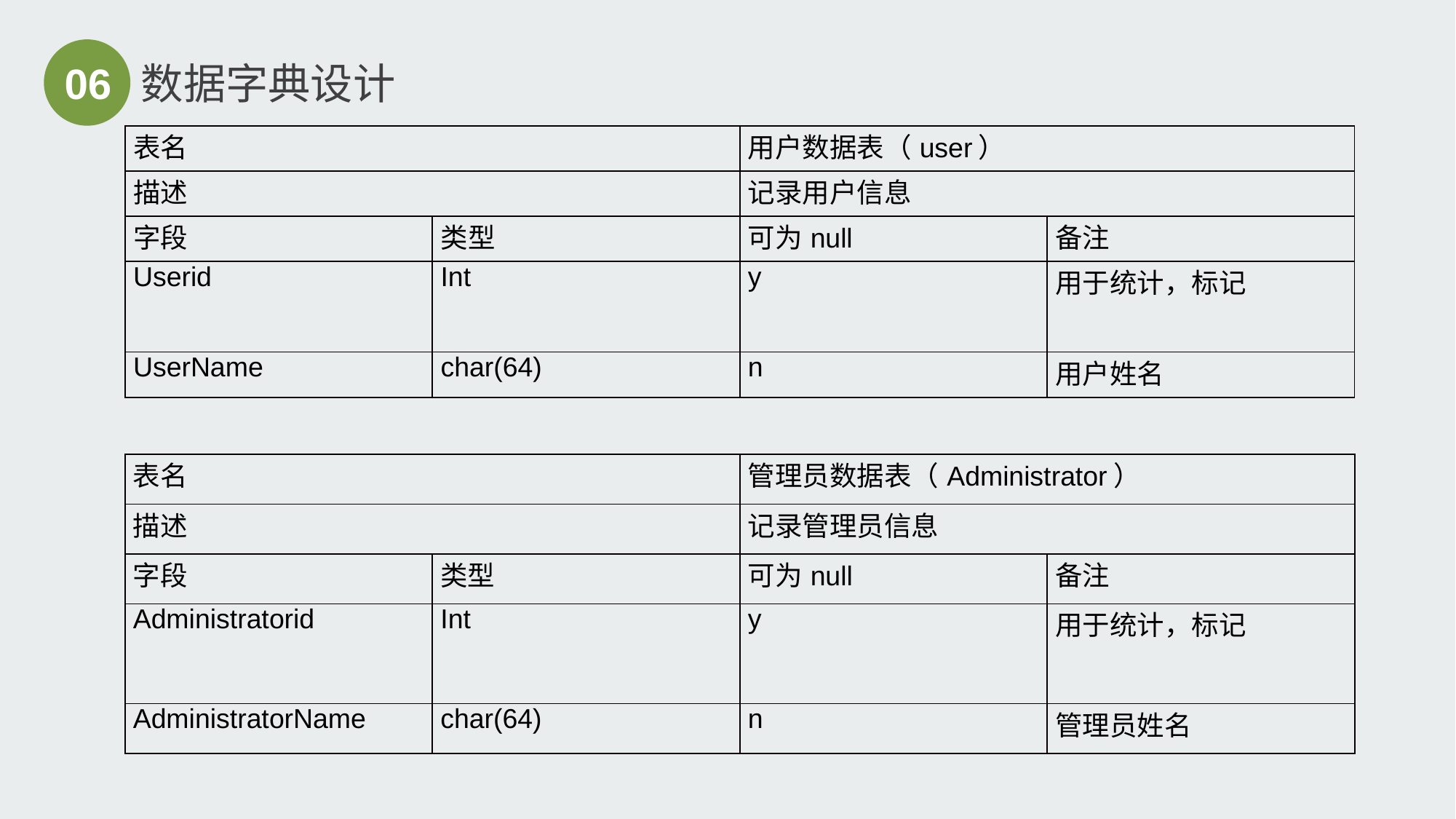

06
数据字典设计
| 表名 |  | 用户数据表（user） |  |
| --- | --- | --- | --- |
| 描述 |  | 记录用户信息 |  |
| 字段 | 类型 | 可为null | 备注 |
| Userid | Int | y | 用于统计，标记 |
| UserName | char(64) | n | 用户姓名 |
| 表名 |  | 管理员数据表（Administrator） |  |
| --- | --- | --- | --- |
| 描述 |  | 记录管理员信息 |  |
| 字段 | 类型 | 可为null | 备注 |
| Administratorid | Int | y | 用于统计，标记 |
| AdministratorName | char(64) | n | 管理员姓名 |